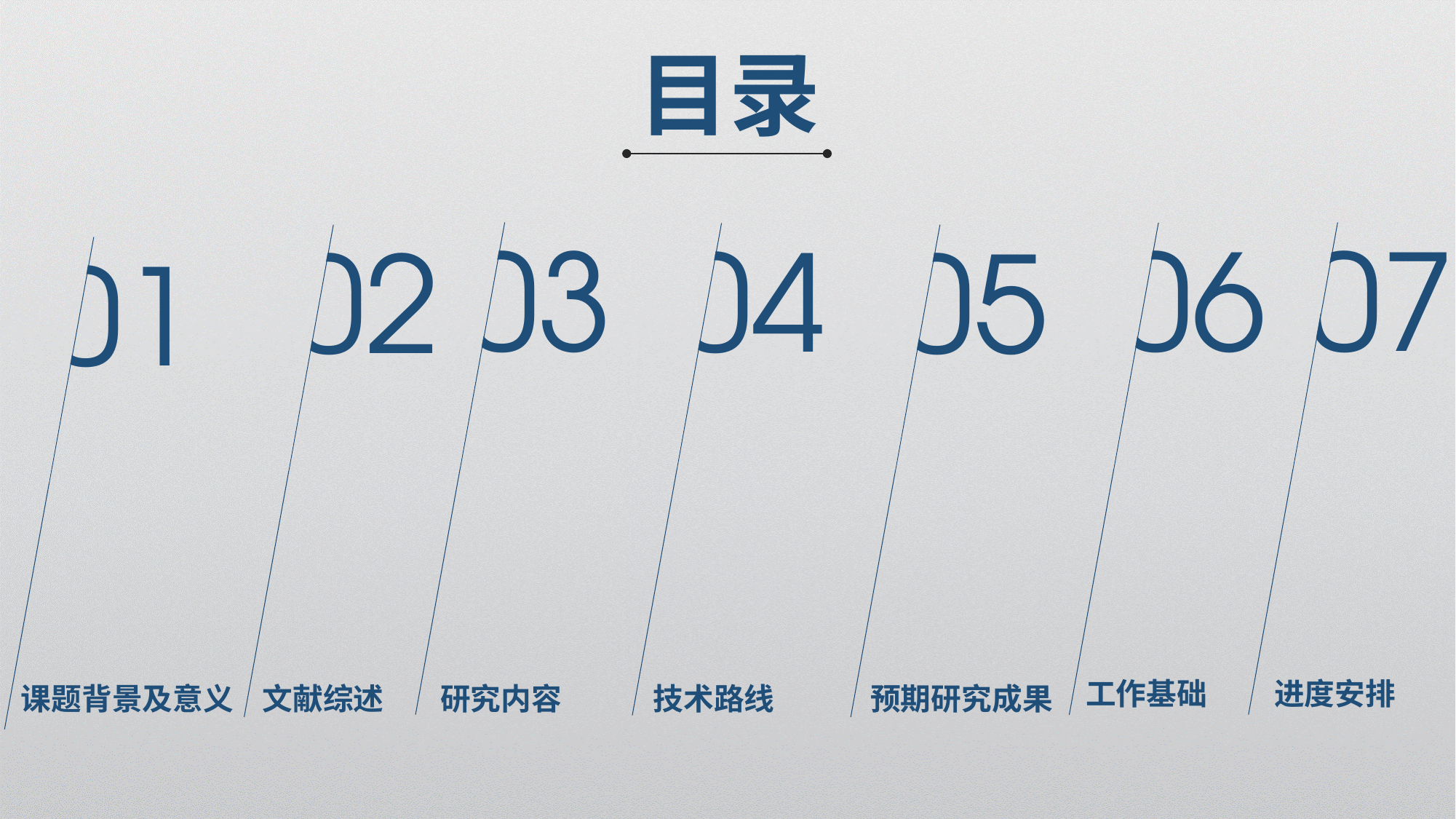

目录

03
07
06
04
05
02
01
工作基础
进度安排
课题背景及意义
文献综述
技术路线
预期研究成果
研究内容